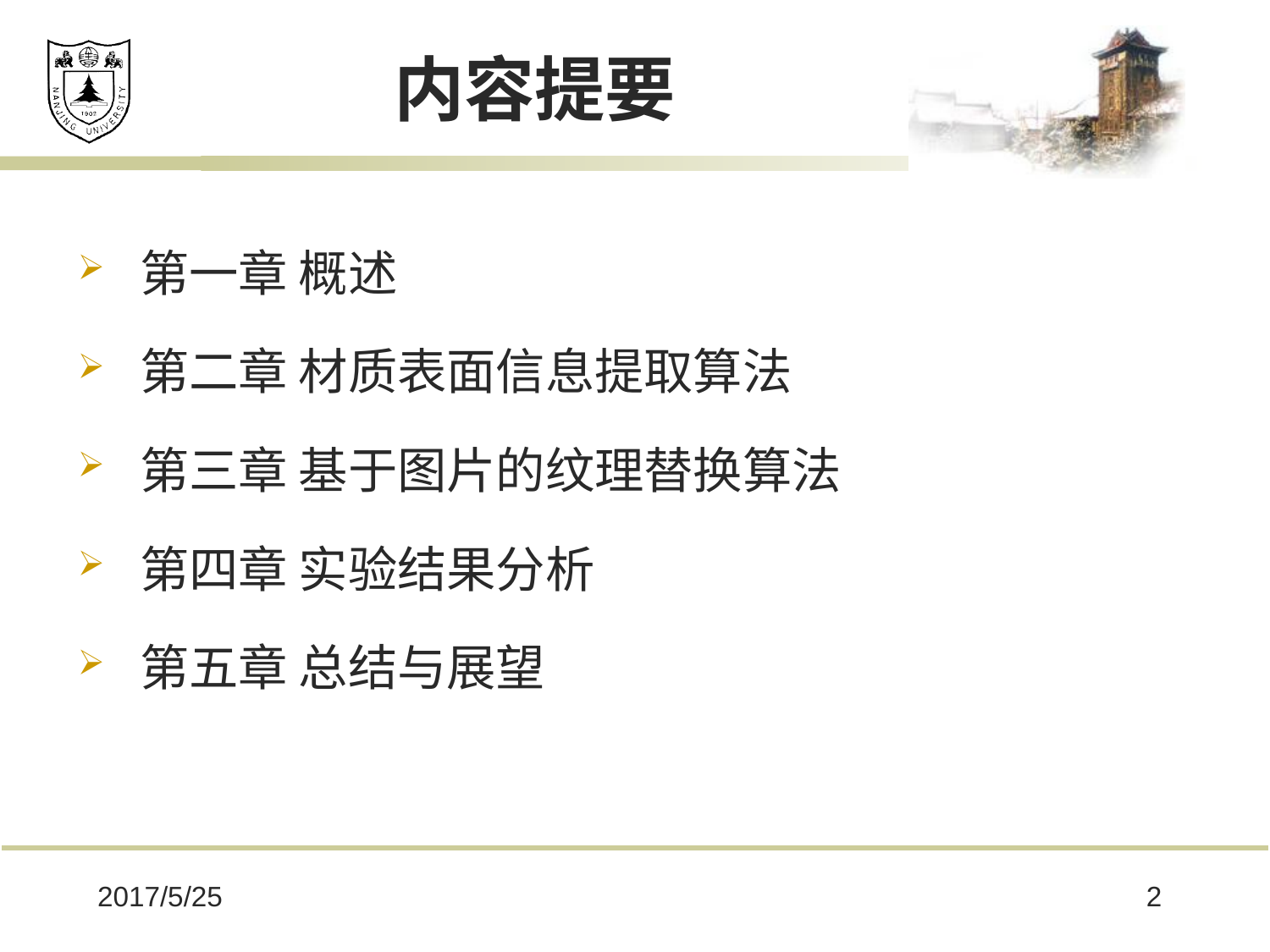

# 内容提要
第一章 概述
第二章 材质表面信息提取算法
第三章 基于图片的纹理替换算法
第四章 实验结果分析
第五章 总结与展望

2017/5/25
2